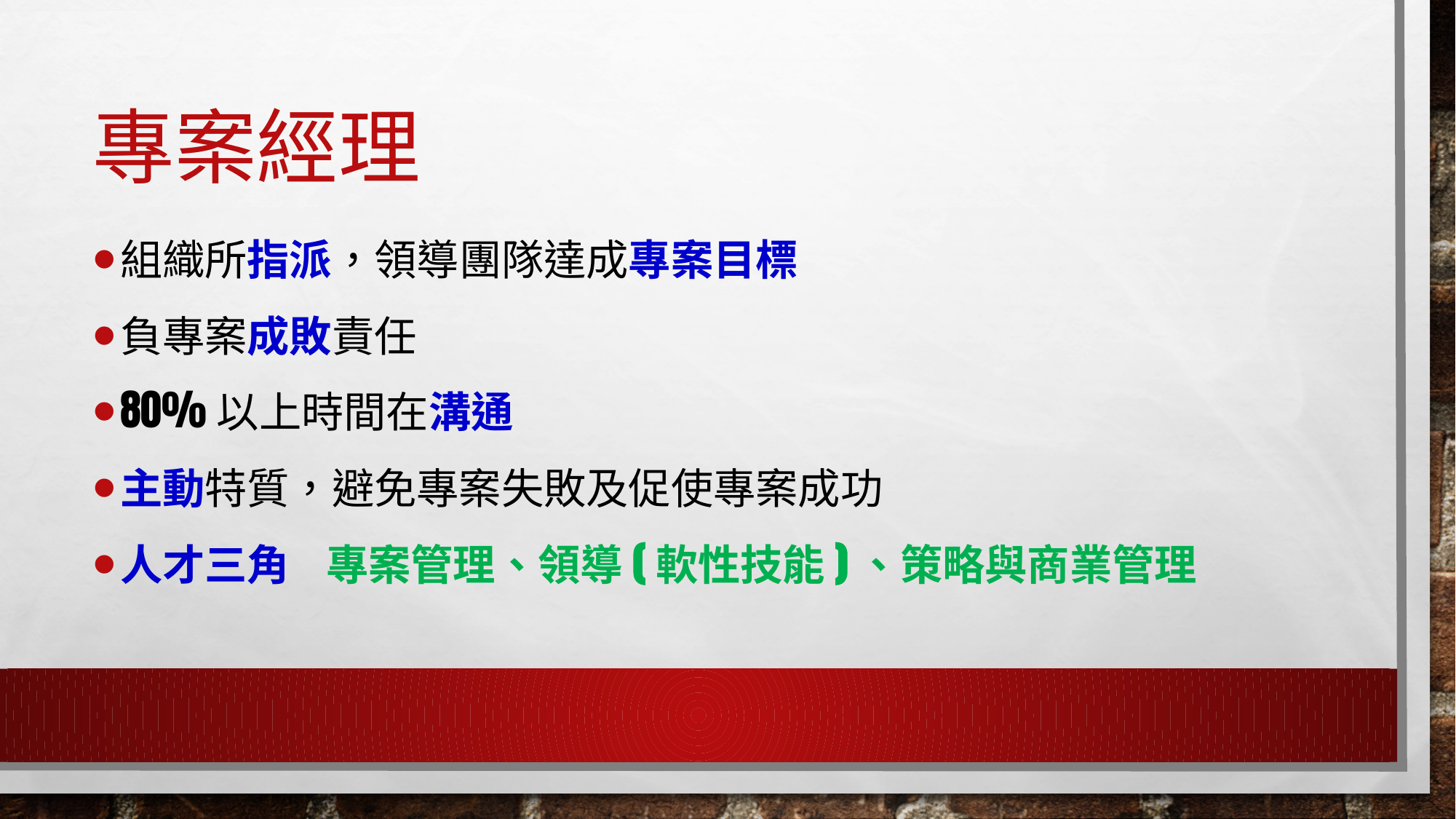

# 專案經理
組織所指派，領導團隊達成專案目標
負專案成敗責任
80%以上時間在溝通
主動特質，避免專案失敗及促使專案成功
人才三角

專案管理、領導(軟性技能)、策略與商業管理